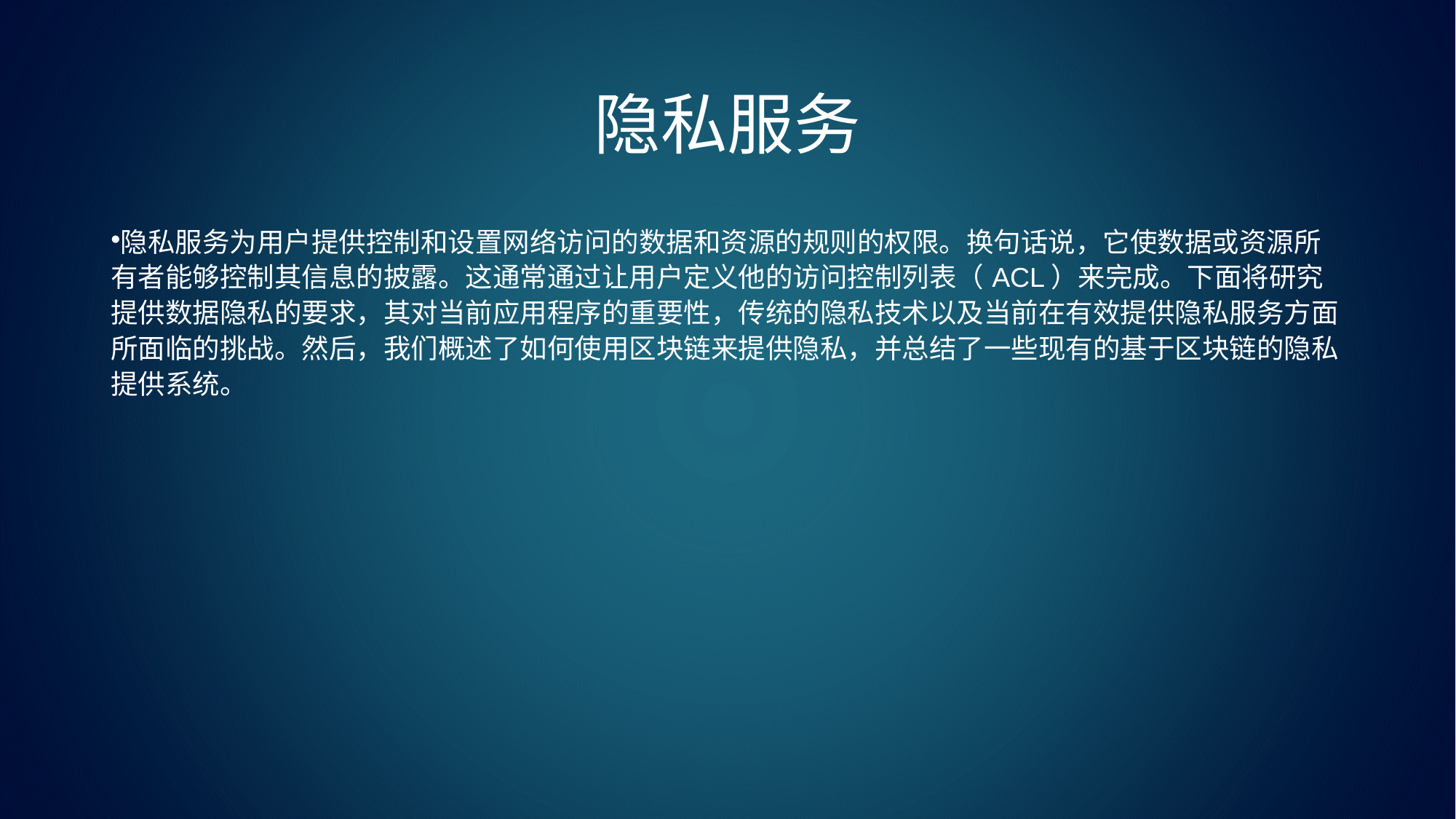

# 隐私服务
隐私服务为用户提供控制和设置网络访问的数据和资源的规则的权限。换句话说，它使数据或资源所有者能够控制其信息的披露。这通常通过让用户定义他的访问控制列表（ACL）来完成。下面将研究提供数据隐私的要求，其对当前应用程序的重要性，传统的隐私技术以及当前在有效提供隐私服务方面所面临的挑战。然后，我们概述了如何使用区块链来提供隐私，并总结了一些现有的基于区块链的隐私提供系统。